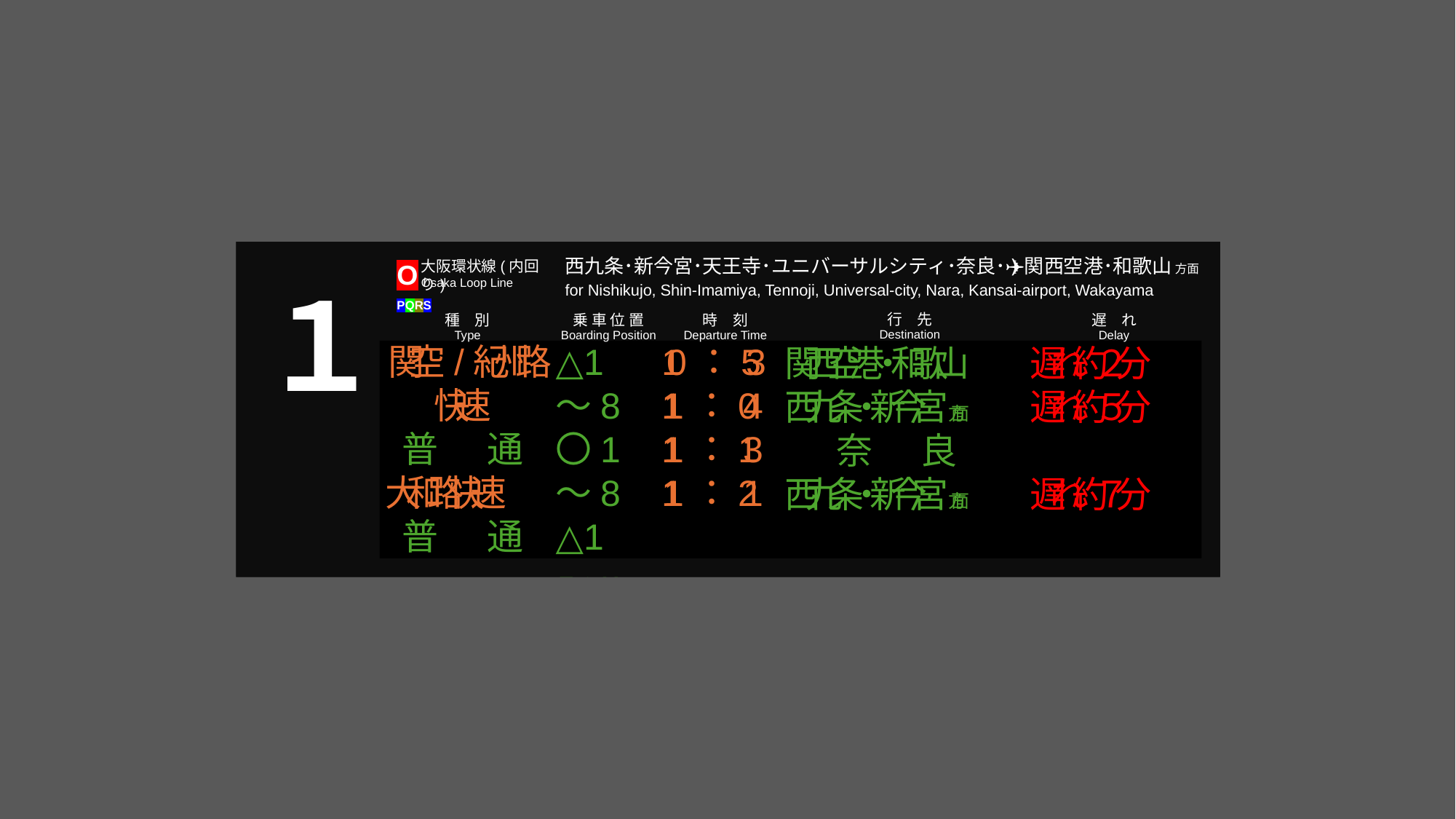

西九条･新今宮･天王寺･ユニバーサルシティ･奈良･✈関西空港･和歌山 方面
大阪環状線(内回り)
O
PQRS
１
Osaka Loop Line
for Nishikujo, Shin-Imamiya, Tennoji, Universal-city, Nara, Kansai-airport, Wakayama
行　先
時　刻
種　別
乗 車 位 置
遅　れ
Destination
Departure Time
Type
Boarding Position
Delay
△1～8
〇1～8
△1～8
〇1～8
関空/紀州路快速
普　　　通
大和路快速
普　　　通
10：53
11：04
11：13
11：21
関西空港・和歌山
西九条・新今宮方面
奈　　　良
西九条・新今宮方面
遅れ約２分
遅れ約５分

遅れ約７分

関西空港行きの停車駅は、福島・西九条・弁天町・大正・新今宮・天王寺・堺市・三国ヶ丘・鳳・和泉府中・東岸和田・熊取・日根野・りんくうタウンです。